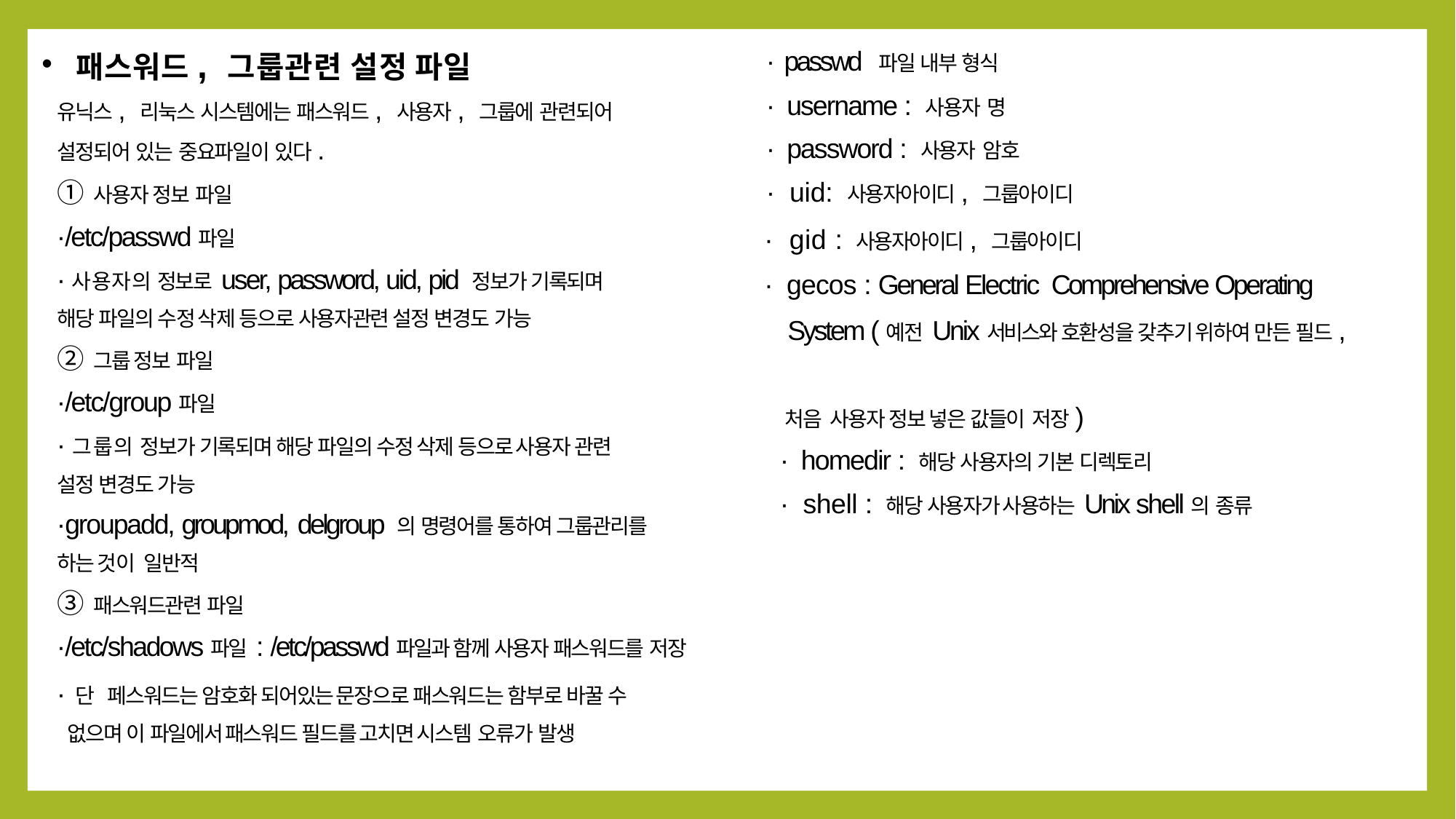

패스워드, 그룹관련 설정 파일
유닉스, 리눅스 시스템에는 패스워드, 사용자, 그룹에 관련되어
설정되어 있는 중요파일이 있다.
① 사용자 정보 파일
∙/etc/passwd파일
∙사용자의 정보로 user, password, uid, pid 정보가 기록되며
해당 파일의 수정 삭제 등으로 사용자관련 설정 변경도 가능
② 그룹 정보 파일
∙/etc/group파일
∙그룹의 정보가 기록되며 해당 파일의 수정 삭제 등으로 사용자 관련
설정 변경도 가능
∙groupadd, groupmod, delgroup 의 명령어를 통하여 그룹관리를
하는 것이 일반적
③ 패스워드관련 파일
∙/etc/shadows파일 : /etc/passwd파일과 함께 사용자 패스워드를 저장
∙단 페스워드는 암호화 되어있는 문장으로 패스워드는 함부로 바꿀 수
 없으며 이 파일에서 패스워드 필드를 고치면 시스템  오류가 발생
∙passwd  파일 내부 형식
∙  username : 사용자 명
∙  password : 사용자 암호
∙  uid: 사용자아이디, 그룹아이디
∙  gid : 사용자아이디, 그룹아이디
∙  gecos : General Electric  Comprehensive Operating
    System (예전 Unix서비스와 호환성을 갖추기 위하여 만든 필드,
    처음  사용자 정보 넣은 값들이 저장)
∙  homedir : 해당 사용자의 기본 디렉토리
∙  shell : 해당 사용자가 사용하는 Unix shell의 종류